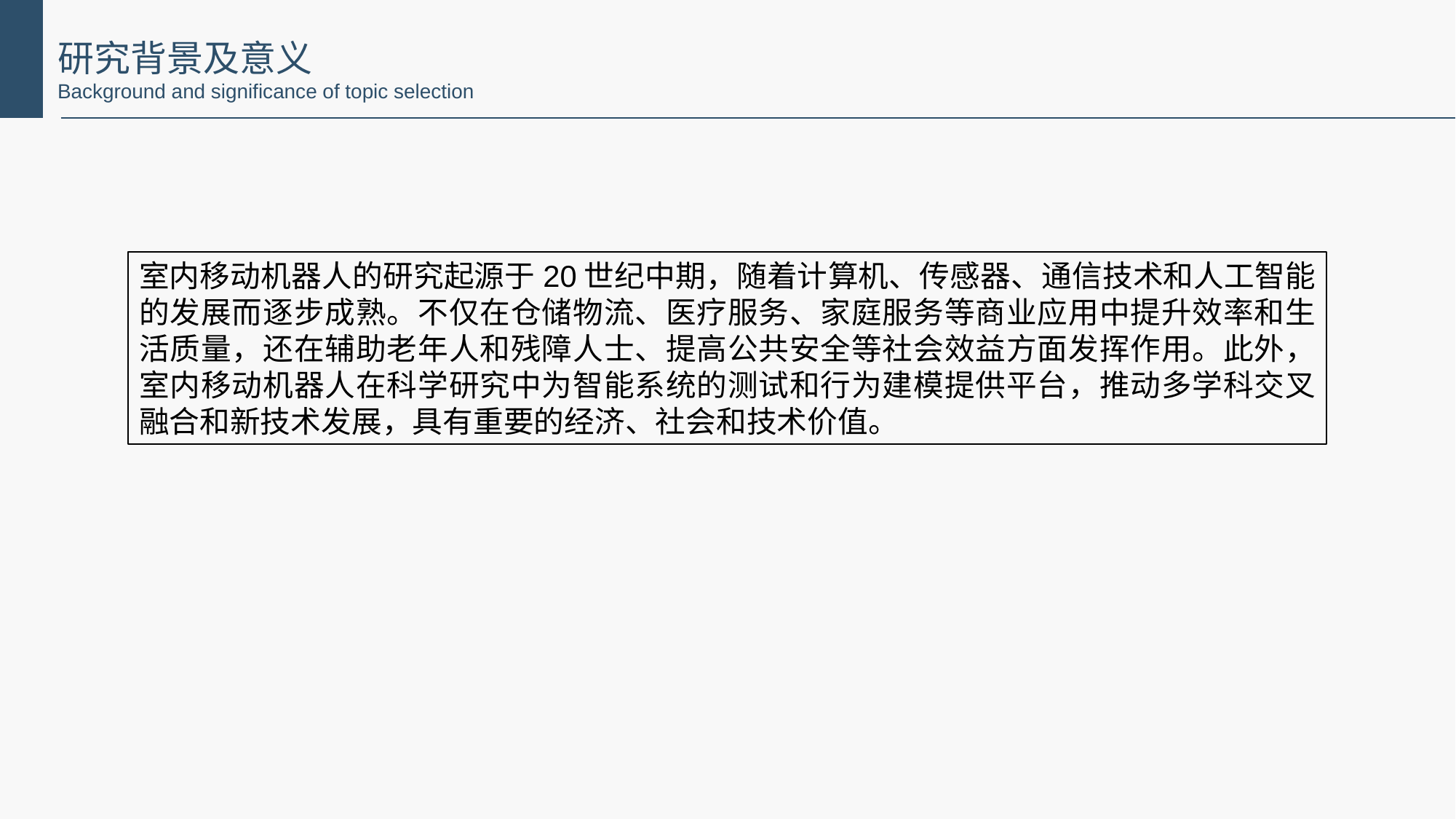

研究背景及意义
Background and significance of topic selection
室内移动机器人的研究起源于20世纪中期，随着计算机、传感器、通信技术和人工智能的发展而逐步成熟。不仅在仓储物流、医疗服务、家庭服务等商业应用中提升效率和生活质量，还在辅助老年人和残障人士、提高公共安全等社会效益方面发挥作用。此外，室内移动机器人在科学研究中为智能系统的测试和行为建模提供平台，推动多学科交叉融合和新技术发展，具有重要的经济、社会和技术价值。